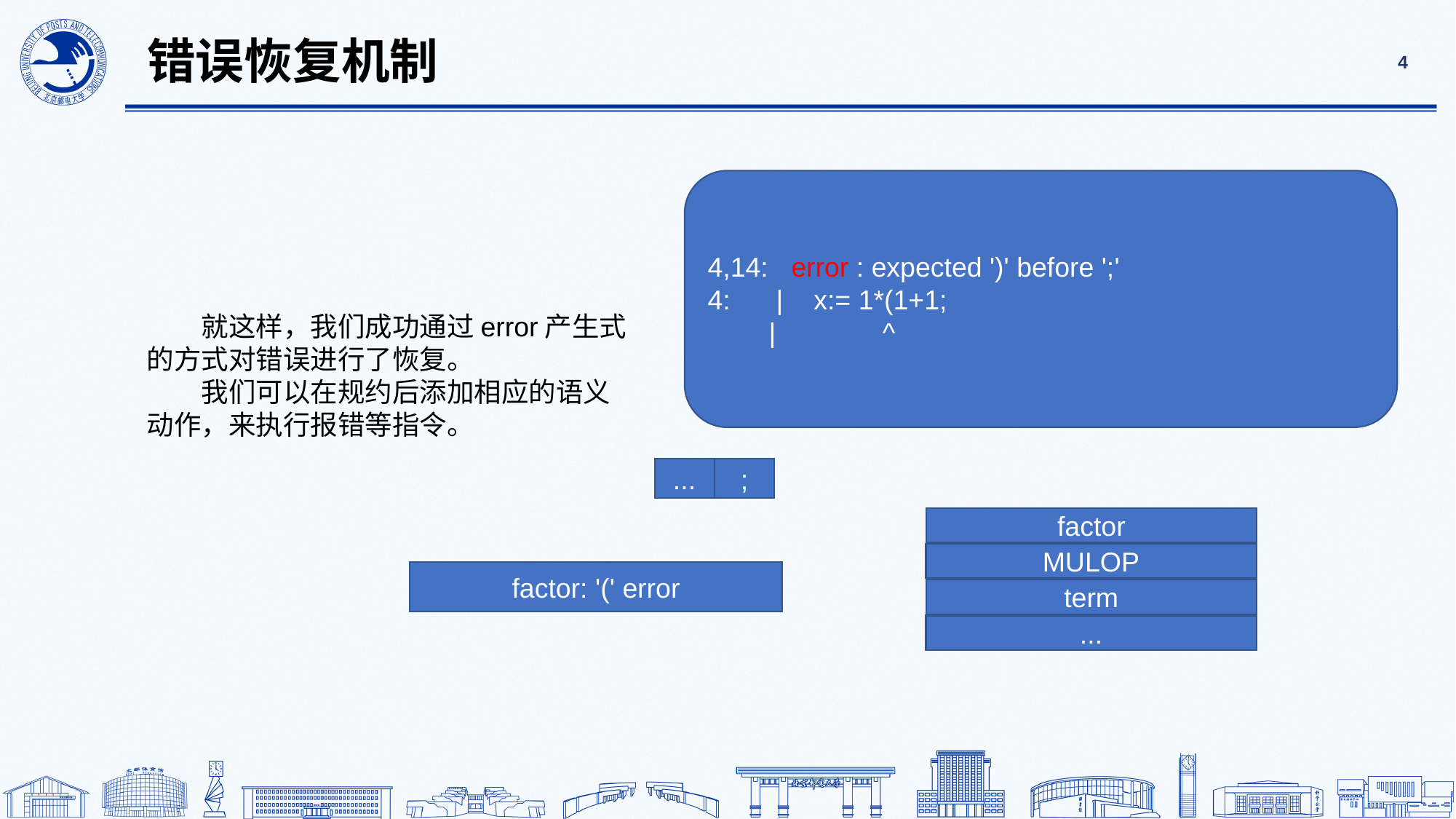

# 错误恢复机制
4
4,14:   error : expected ')' before ';'
4:      |    x:= 1*(1+1;
        |              ^
就这样，我们成功通过error产生式的方式对错误进行了恢复。
我们可以在规约后添加相应的语义动作，来执行报错等指令。
...
;
(
factor
MULOP

factor: '(' error
term
...